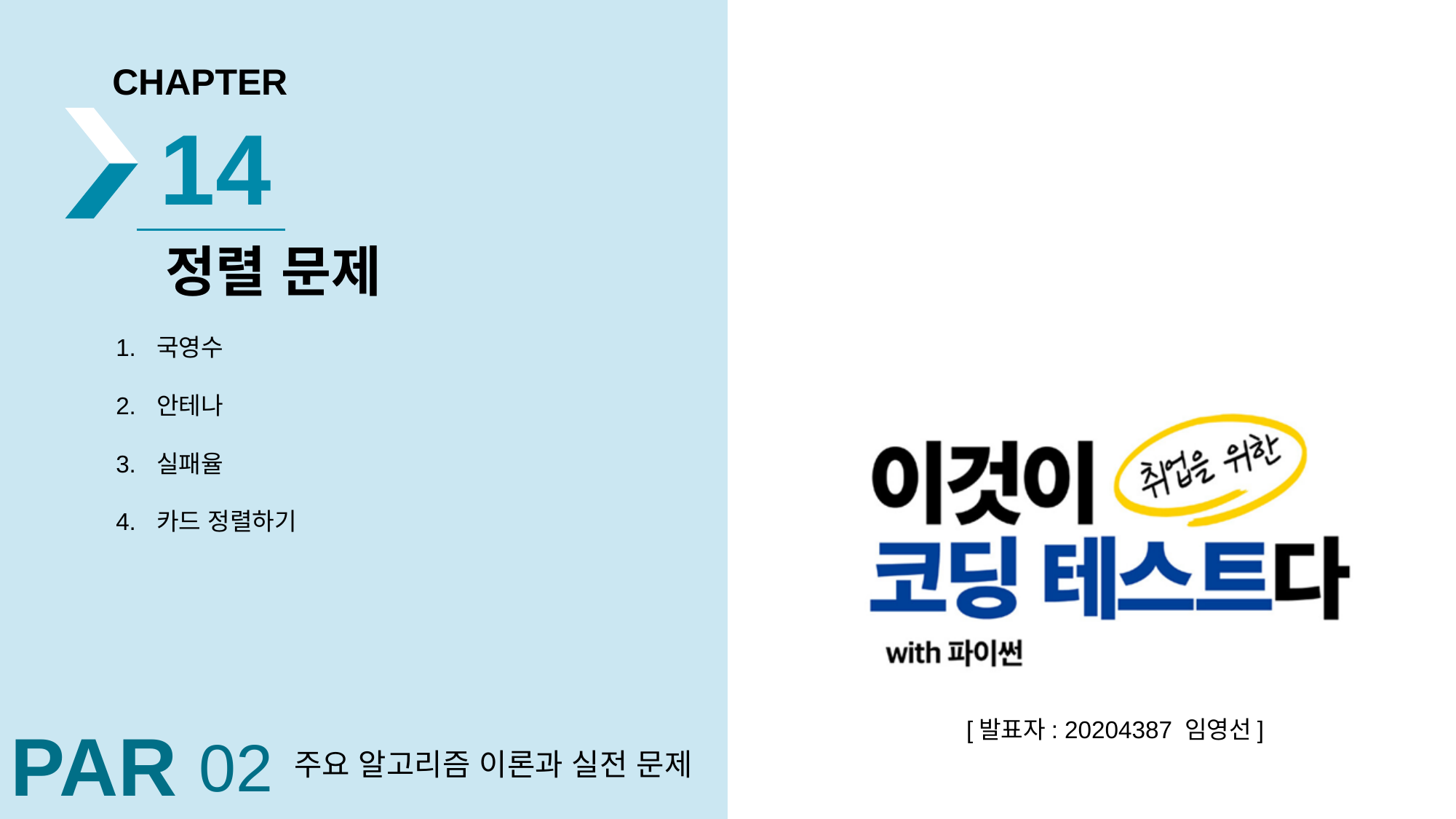

14
정렬 문제
국영수
안테나
실패율
카드 정렬하기
[발표자: 20204387 임영선]
02
주요 알고리즘 이론과 실전 문제